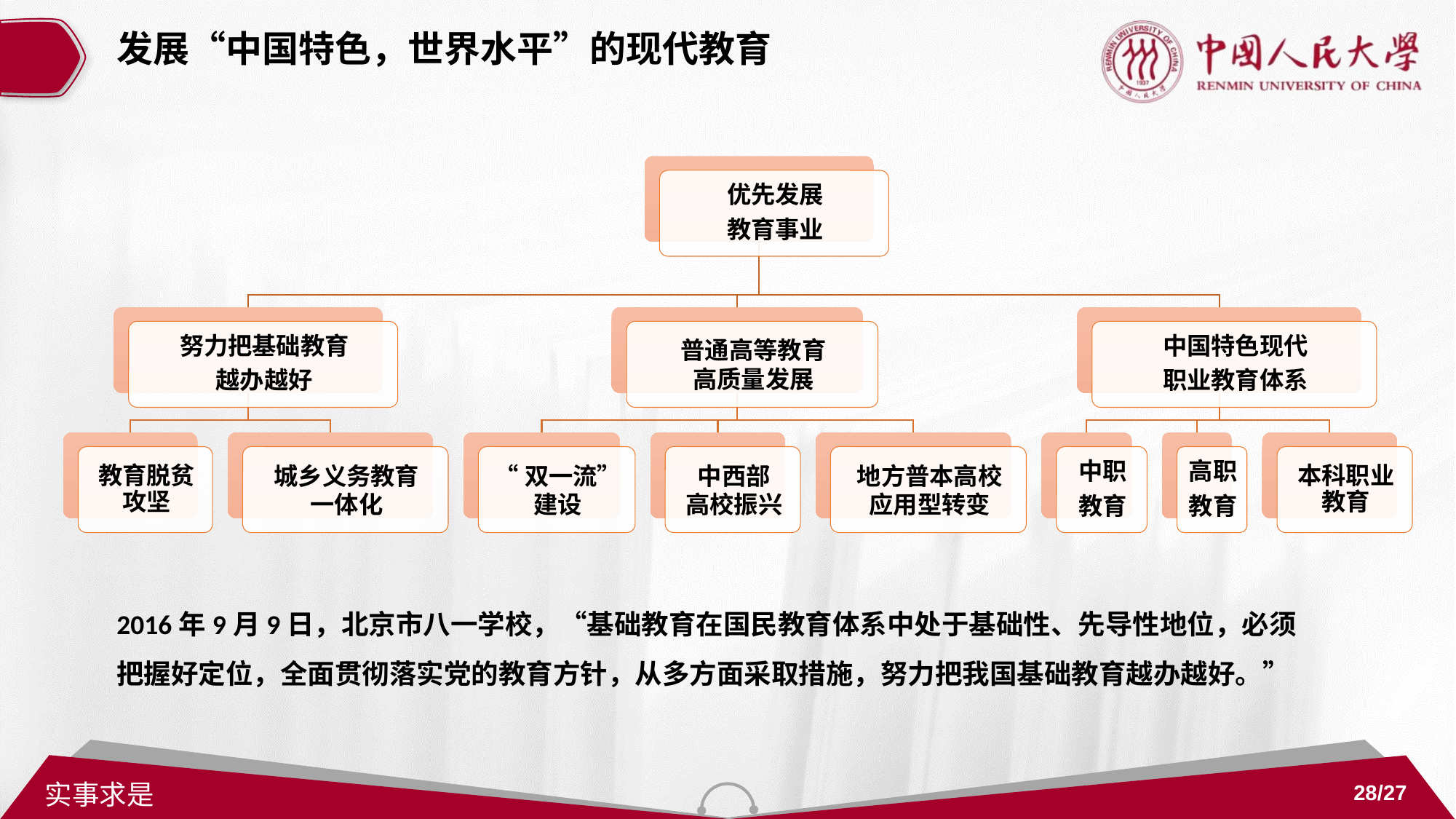

发展“中国特色，世界水平”的现代教育
优先发展
教育事业
努力把基础教育
越办越好
教育脱贫攻坚
城乡义务教育
一体化
普通高等教育
高质量发展
“双一流”建设
中西部
高校振兴
地方普本高校
应用型转变
中国特色现代
职业教育体系
中职
教育
高职
教育
本科职业教育
2016年9月9日，北京市八一学校，“基础教育在国民教育体系中处于基础性、先导性地位，必须把握好定位，全面贯彻落实党的教育方针，从多方面采取措施，努力把我国基础教育越办越好。”